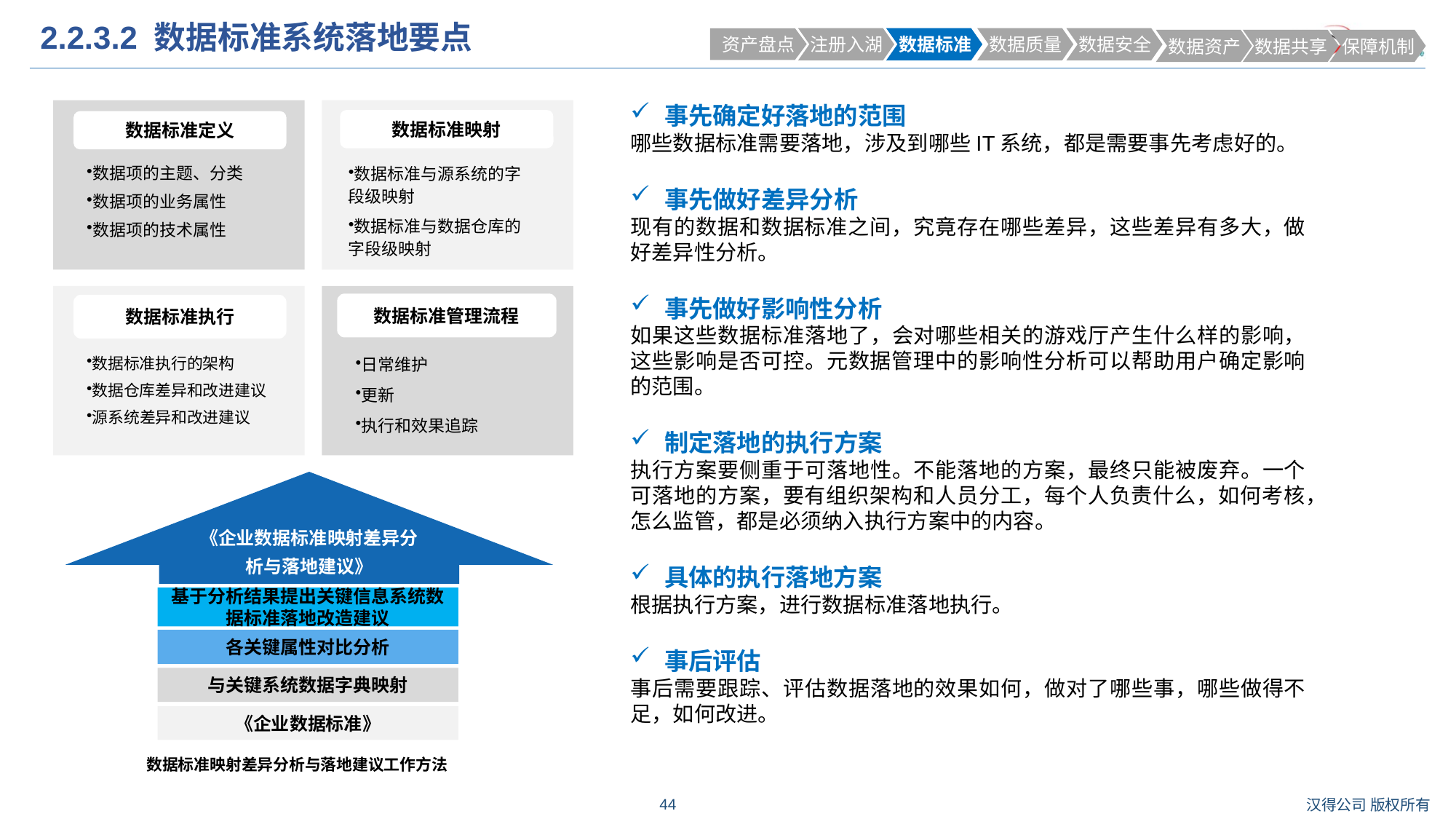

# 2.2.3.2 数据标准系统落地要点
  资产盘点
  注册入湖
  数据标准
  数据质量
  数据安全
  数据资产
  数据共享
  保障机制
事先确定好落地的范围
哪些数据标准需要落地，涉及到哪些IT系统，都是需要事先考虑好的。

事先做好差异分析
现有的数据和数据标准之间，究竟存在哪些差异，这些差异有多大，做好差异性分析。

事先做好影响性分析
如果这些数据标准落地了，会对哪些相关的游戏厅产生什么样的影响，这些影响是否可控。元数据管理中的影响性分析可以帮助用户确定影响的范围。

制定落地的执行方案
执行方案要侧重于可落地性。不能落地的方案，最终只能被废弃。一个可落地的方案，要有组织架构和人员分工，每个人负责什么，如何考核，怎么监管，都是必须纳入执行方案中的内容。

具体的执行落地方案
根据执行方案，进行数据标准落地执行。

事后评估
事后需要跟踪、评估数据落地的效果如何，做对了哪些事，哪些做得不足，如何改进。

数据标准映射
数据标准定义
数据标准与源系统的字段级映射
数据标准与数据仓库的字段级映射
数据项的主题、分类
数据项的业务属性
数据项的技术属性

数据标准管理流程
数据标准执行
日常维护
更新
执行和效果追踪
数据标准执行的架构
数据仓库差异和改进建议
源系统差异和改进建议

基于分析结果提出关键信息系统数据标准落地改造建议
各关键属性对比分析
与关键系统数据字典映射
《企业数据标准》
《企业数据标准映射差异分析与落地建议》
数据标准映射差异分析与落地建议工作方法